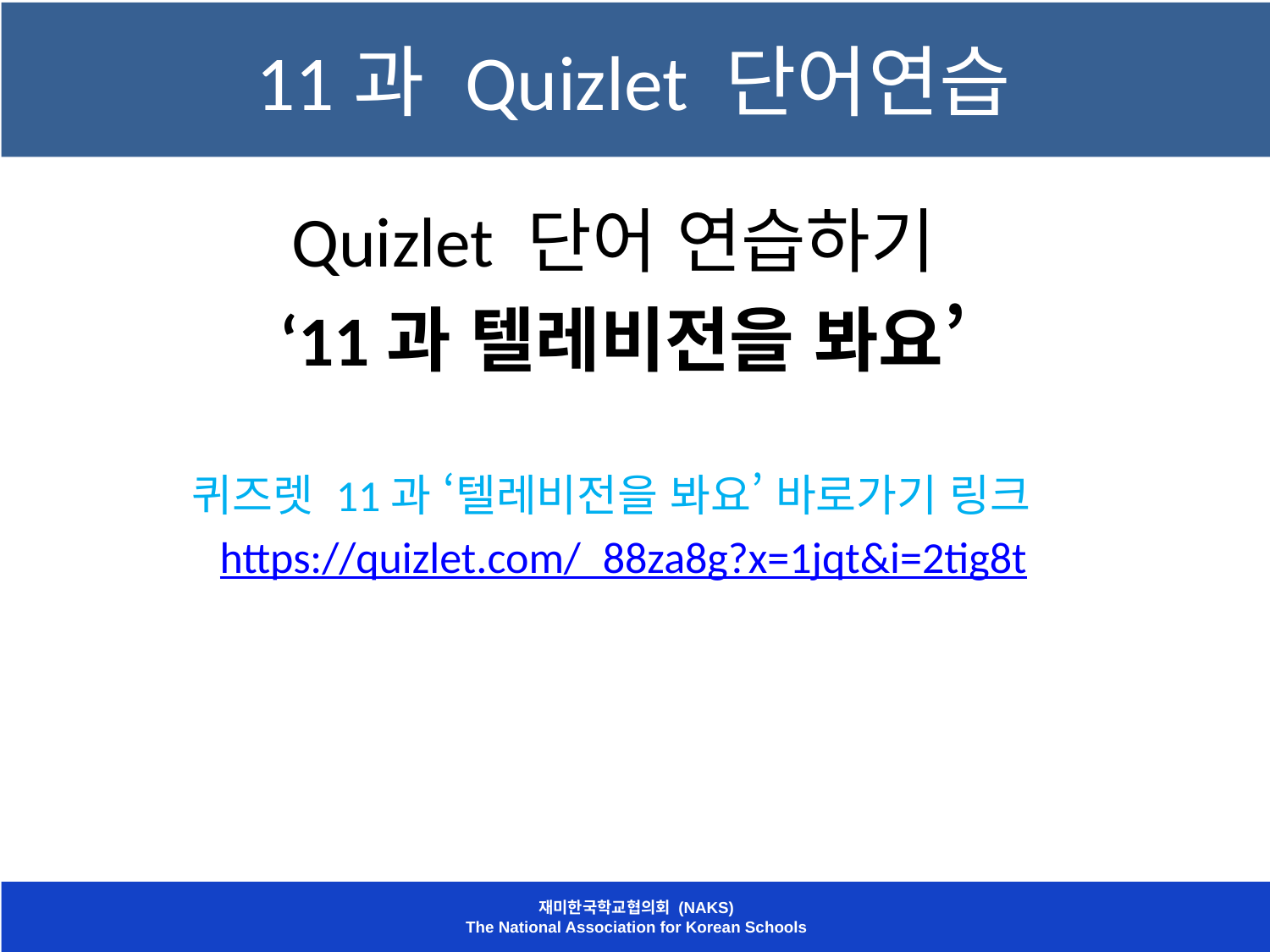

# 11과 Quizlet 단어연습

Quizlet 단어 연습하기
‘11과 텔레비전을 봐요’

퀴즈렛 11과 ‘텔레비전을 봐요’ 바로가기 링크
https://quizlet.com/_88za8g?x=1jqt&i=2tig8t
재미한국학교협의회 (NAKS)
The National Association for Korean Schools